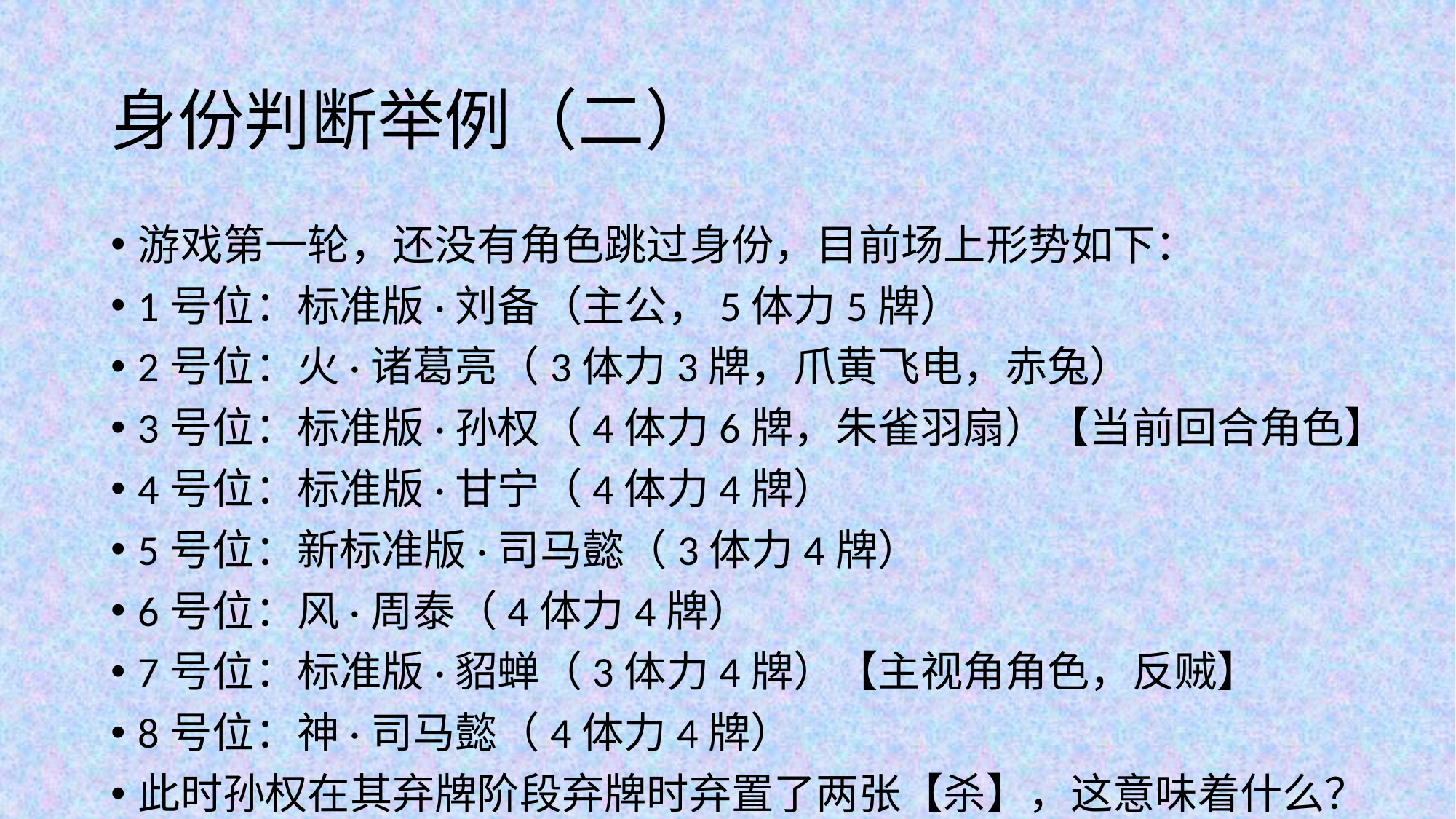

# 身份判断举例（二）
游戏第一轮，还没有角色跳过身份，目前场上形势如下：
1号位：标准版·刘备（主公，5体力5牌）
2号位：火·诸葛亮（3体力3牌，爪黄飞电，赤兔）
3号位：标准版·孙权（4体力6牌，朱雀羽扇）【当前回合角色】
4号位：标准版·甘宁（4体力4牌）
5号位：新标准版·司马懿（3体力4牌）
6号位：风·周泰（4体力4牌）
7号位：标准版·貂蝉（3体力4牌）【主视角角色，反贼】
8号位：神·司马懿（4体力4牌）
此时孙权在其弃牌阶段弃牌时弃置了两张【杀】，这意味着什么？